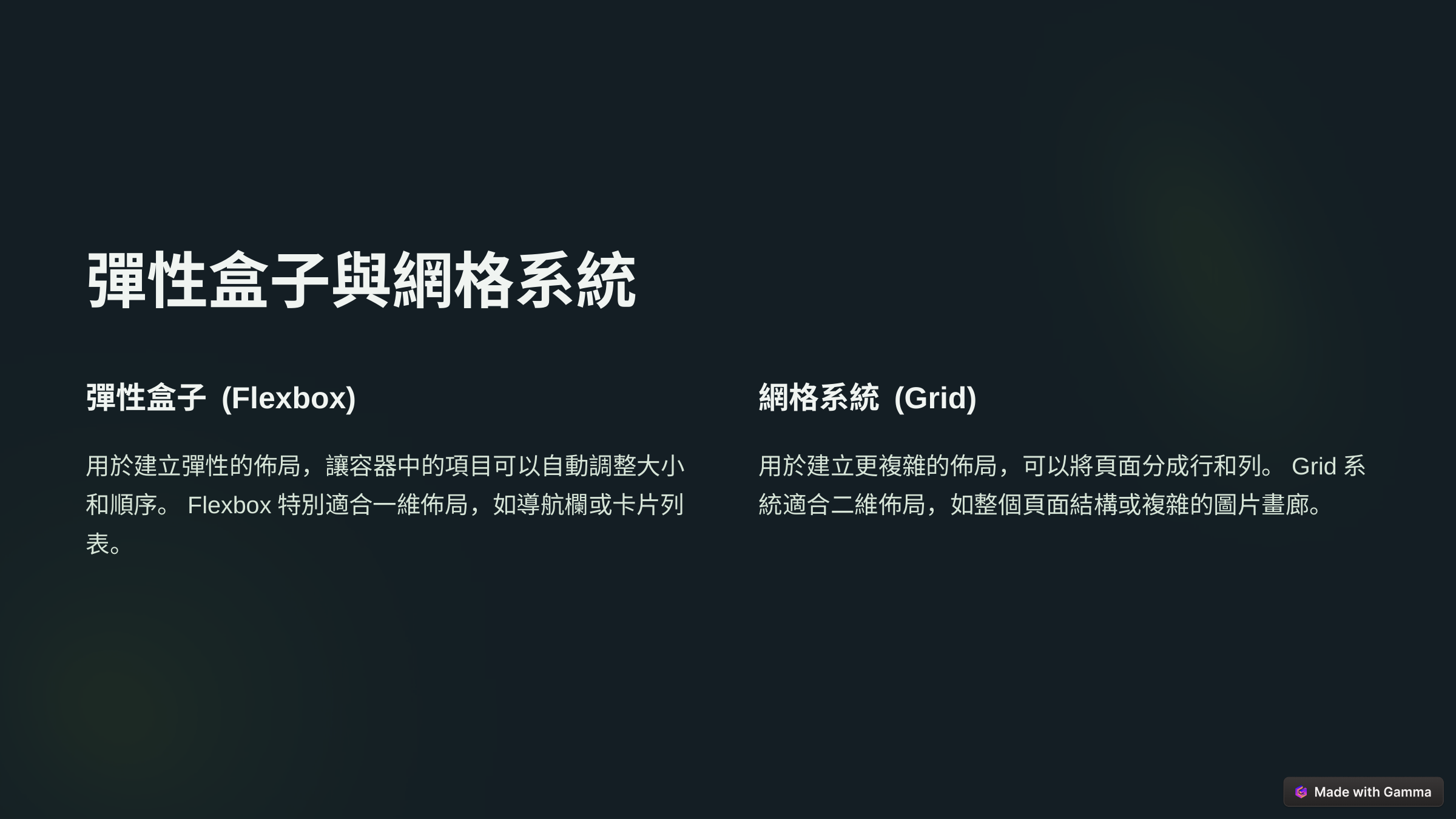

彈性盒子與網格系統
彈性盒子 (Flexbox)
網格系統 (Grid)
用於建立彈性的佈局，讓容器中的項目可以自動調整大小和順序。Flexbox特別適合一維佈局，如導航欄或卡片列表。
用於建立更複雜的佈局，可以將頁面分成行和列。Grid系統適合二維佈局，如整個頁面結構或複雜的圖片畫廊。